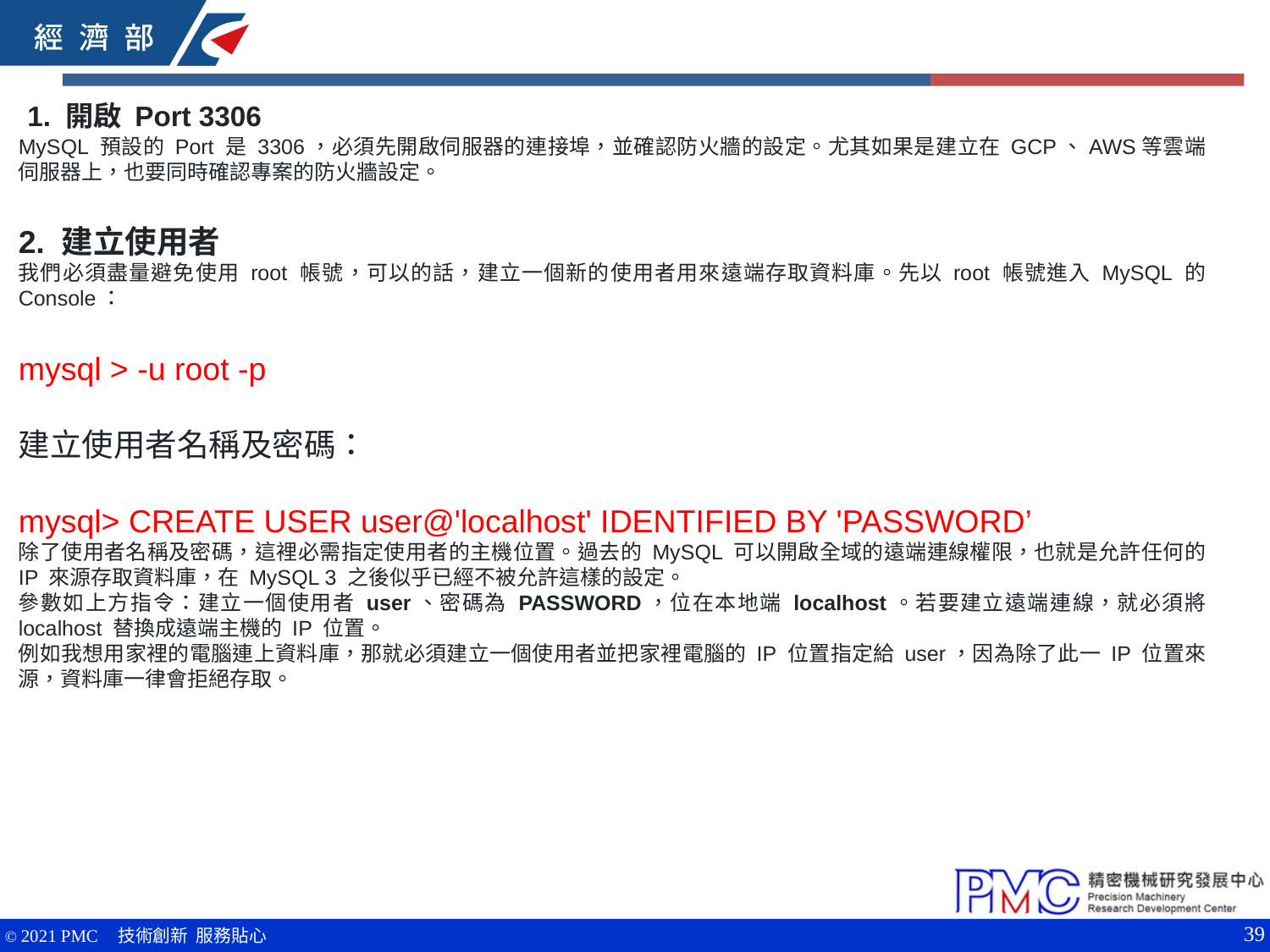

1. 開啟 Port 3306
MySQL 預設的 Port 是 3306，必須先開啟伺服器的連接埠，並確認防火牆的設定。尤其如果是建立在 GCP、AWS等雲端伺服器上，也要同時確認專案的防火牆設定。

2. 建立使用者
我們必須盡量避免使用 root 帳號，可以的話，建立一個新的使用者用來遠端存取資料庫。先以 root 帳號進入 MySQL 的 Console：

mysql > -u root -p

建立使用者名稱及密碼：

mysql> CREATE USER user@'localhost' IDENTIFIED BY 'PASSWORD’
除了使用者名稱及密碼，這裡必需指定使用者的主機位置。過去的 MySQL 可以開啟全域的遠端連線權限，也就是允許任何的 IP 來源存取資料庫，在 MySQL 3 之後似乎已經不被允許這樣的設定。
參數如上方指令：建立一個使用者 user、密碼為 PASSWORD，位在本地端 localhost。若要建立遠端連線，就必須將 localhost 替換成遠端主機的 IP 位置。
例如我想用家裡的電腦連上資料庫，那就必須建立一個使用者並把家裡電腦的 IP 位置指定給 user，因為除了此一 IP 位置來源，資料庫一律會拒絕存取。

39